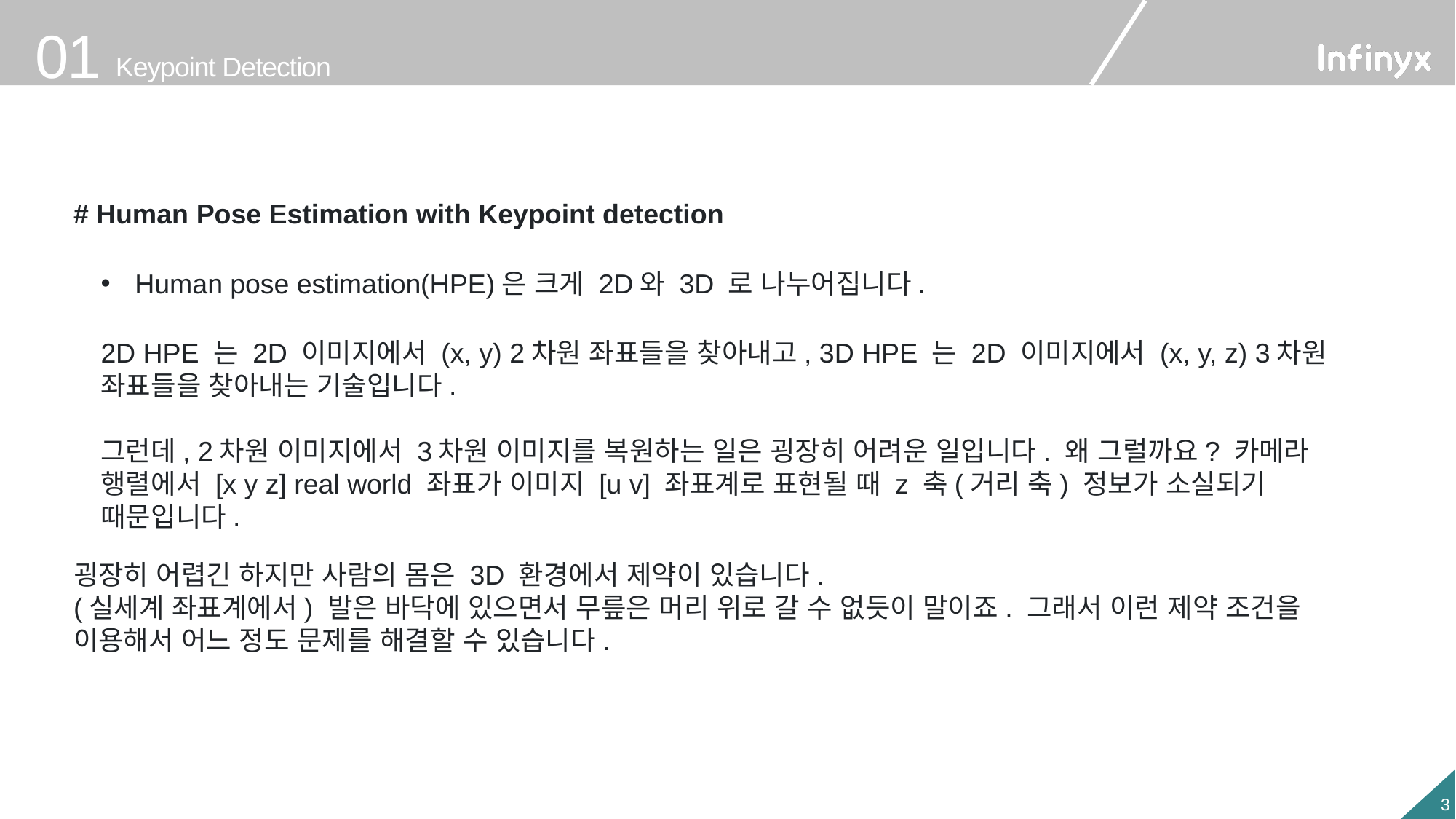

# Human Pose Estimation with Keypoint detection
Human pose estimation(HPE)은 크게 2D와 3D 로 나누어집니다.
2D HPE 는 2D 이미지에서 (x, y) 2차원 좌표들을 찾아내고, 3D HPE 는 2D 이미지에서 (x, y, z) 3차원 좌표들을 찾아내는 기술입니다.

그런데, 2차원 이미지에서 3차원 이미지를 복원하는 일은 굉장히 어려운 일입니다. 왜 그럴까요? 카메라 행렬에서 [x y z] real world 좌표가 이미지 [u v] 좌표계로 표현될 때 z 축(거리 축) 정보가 소실되기 때문입니다.
굉장히 어렵긴 하지만 사람의 몸은 3D 환경에서 제약이 있습니다.
(실세계 좌표계에서) 발은 바닥에 있으면서 무릎은 머리 위로 갈 수 없듯이 말이죠. 그래서 이런 제약 조건을 이용해서 어느 정도 문제를 해결할 수 있습니다.